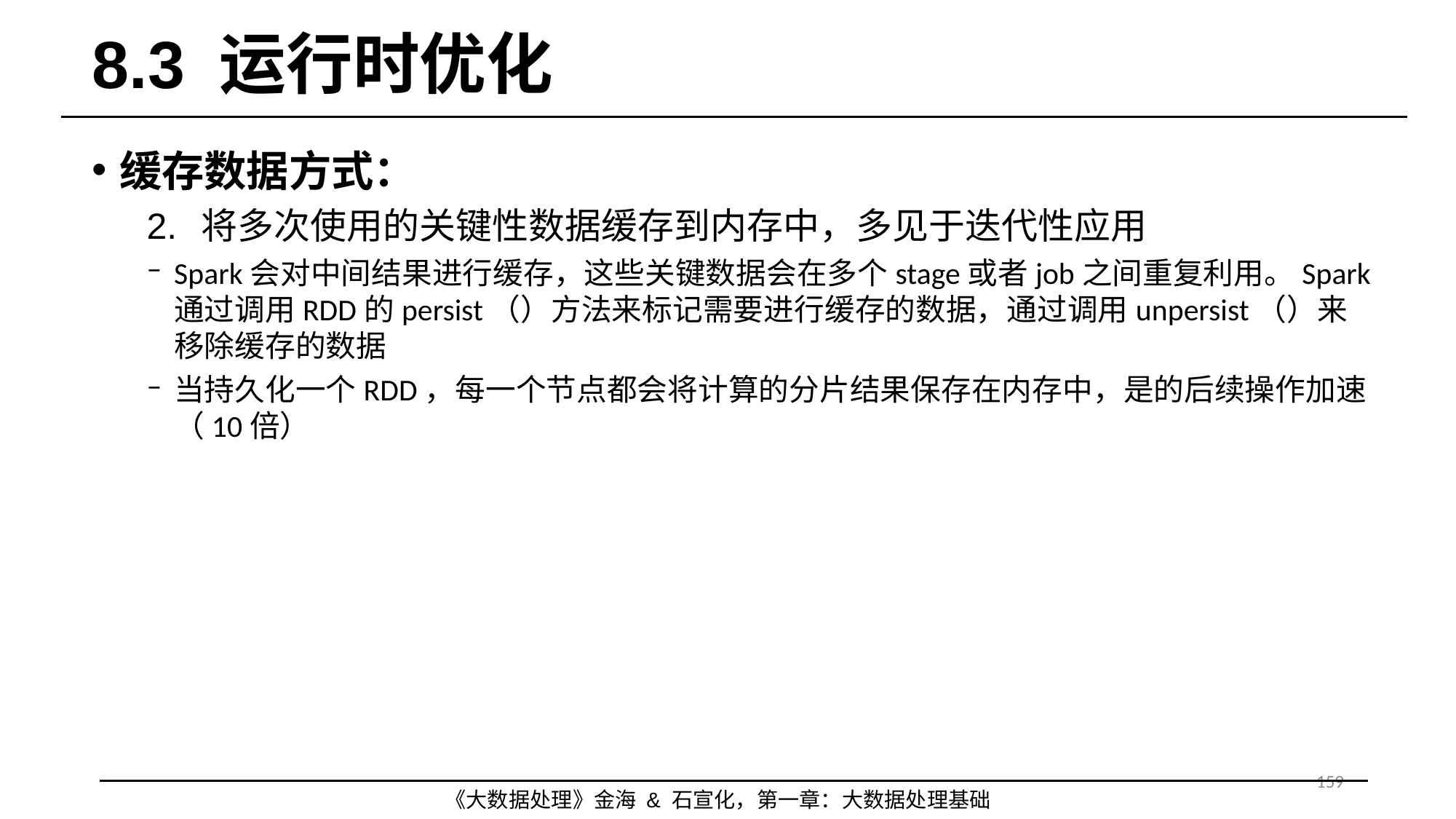

# 8.3 运行时优化
缓存数据方式：
将多次使用的关键性数据缓存到内存中，多见于迭代性应用
Spark会对中间结果进行缓存，这些关键数据会在多个stage或者job之间重复利用。Spark通过调用RDD的persist（）方法来标记需要进行缓存的数据，通过调用unpersist（）来移除缓存的数据
当持久化一个RDD，每一个节点都会将计算的分片结果保存在内存中，是的后续操作加速（10倍）

159